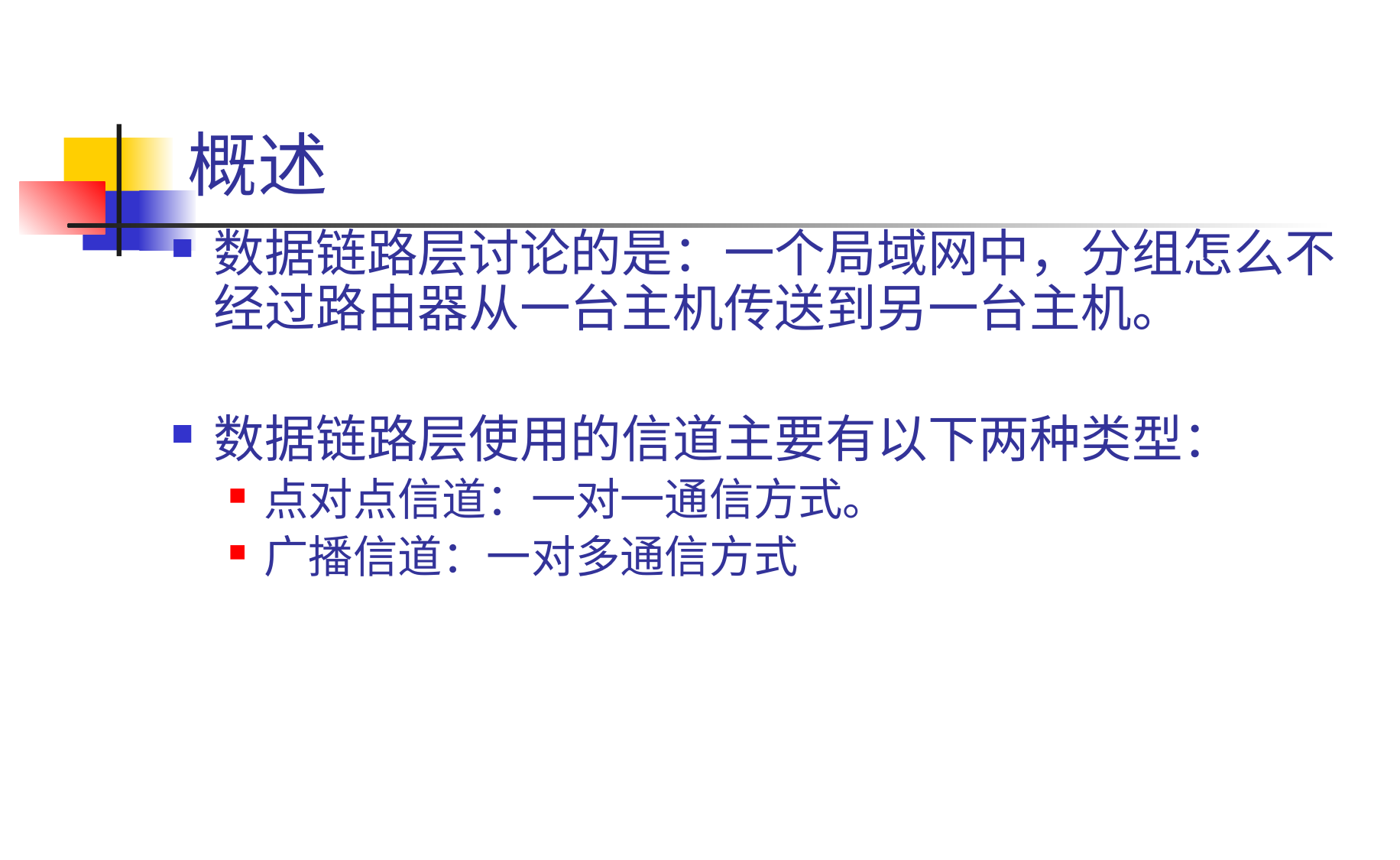

# 概述
数据链路层讨论的是：一个局域网中，分组怎么不经过路由器从一台主机传送到另一台主机。

数据链路层使用的信道主要有以下两种类型：
点对点信道：一对一通信方式。
广播信道：一对多通信方式